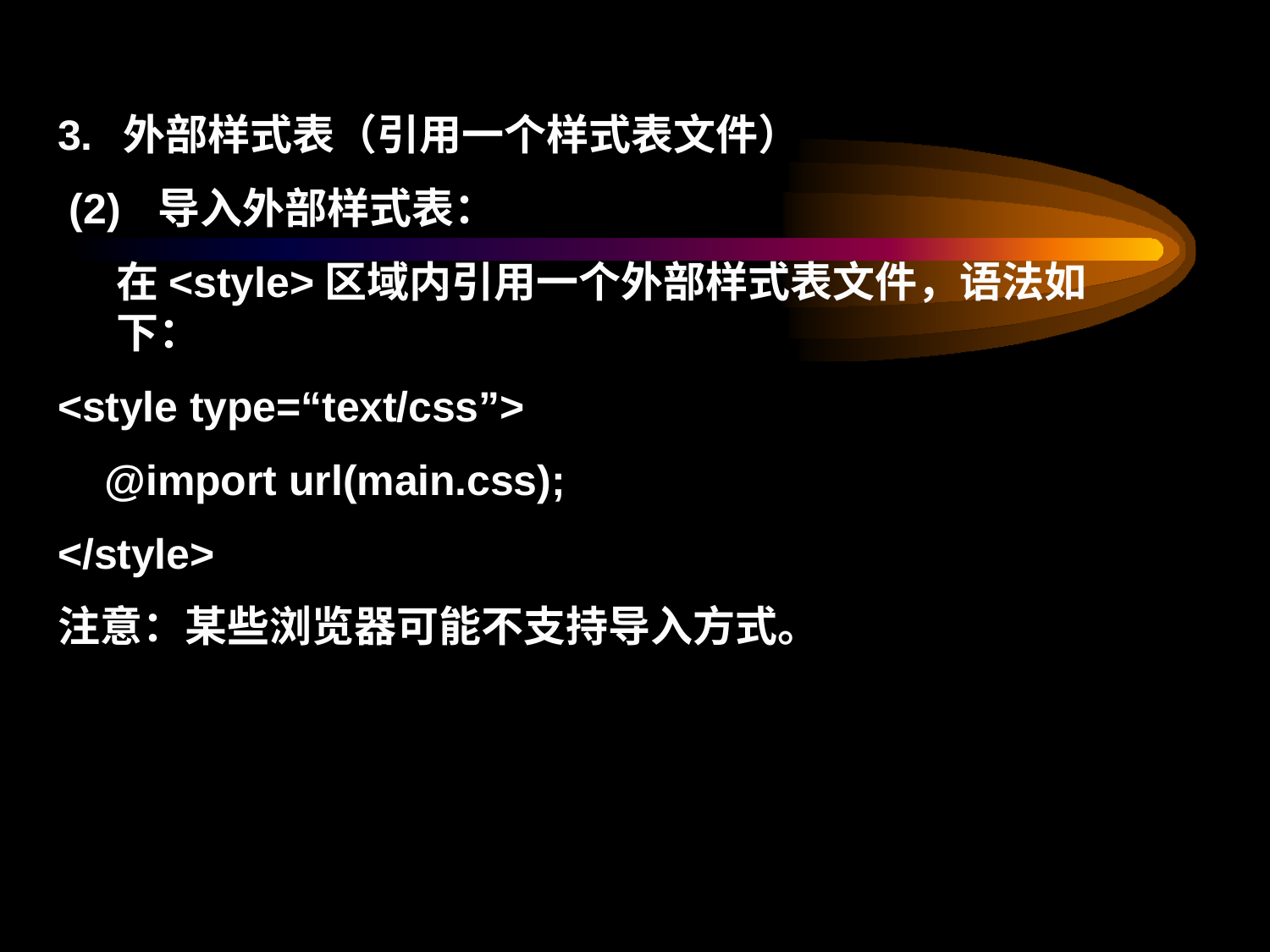

3.	外部样式表（引用一个样式表文件）
(2)	导入外部样式表：
在<style>区域内引用一个外部样式表文件，语法如下：
<style type=“text/css”>
@import url(main.css);
</style>
注意：某些浏览器可能不支持导入方式。